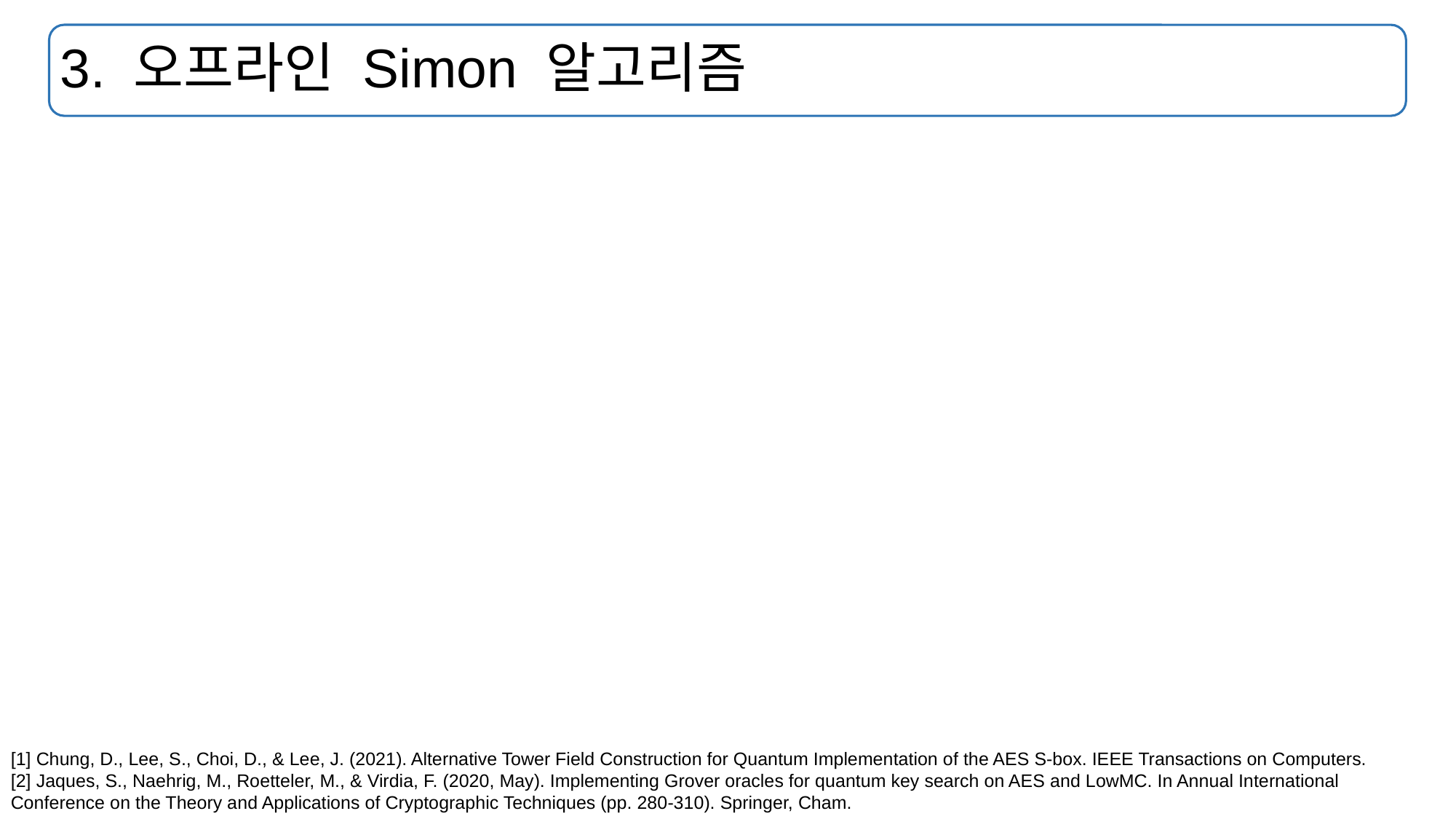

# 3. 오프라인 Simon 알고리즘
[1] Chung, D., Lee, S., Choi, D., & Lee, J. (2021). Alternative Tower Field Construction for Quantum Implementation of the AES S-box. IEEE Transactions on Computers.
[2] Jaques, S., Naehrig, M., Roetteler, M., & Virdia, F. (2020, May). Implementing Grover oracles for quantum key search on AES and LowMC. In Annual International Conference on the Theory and Applications of Cryptographic Techniques (pp. 280-310). Springer, Cham.